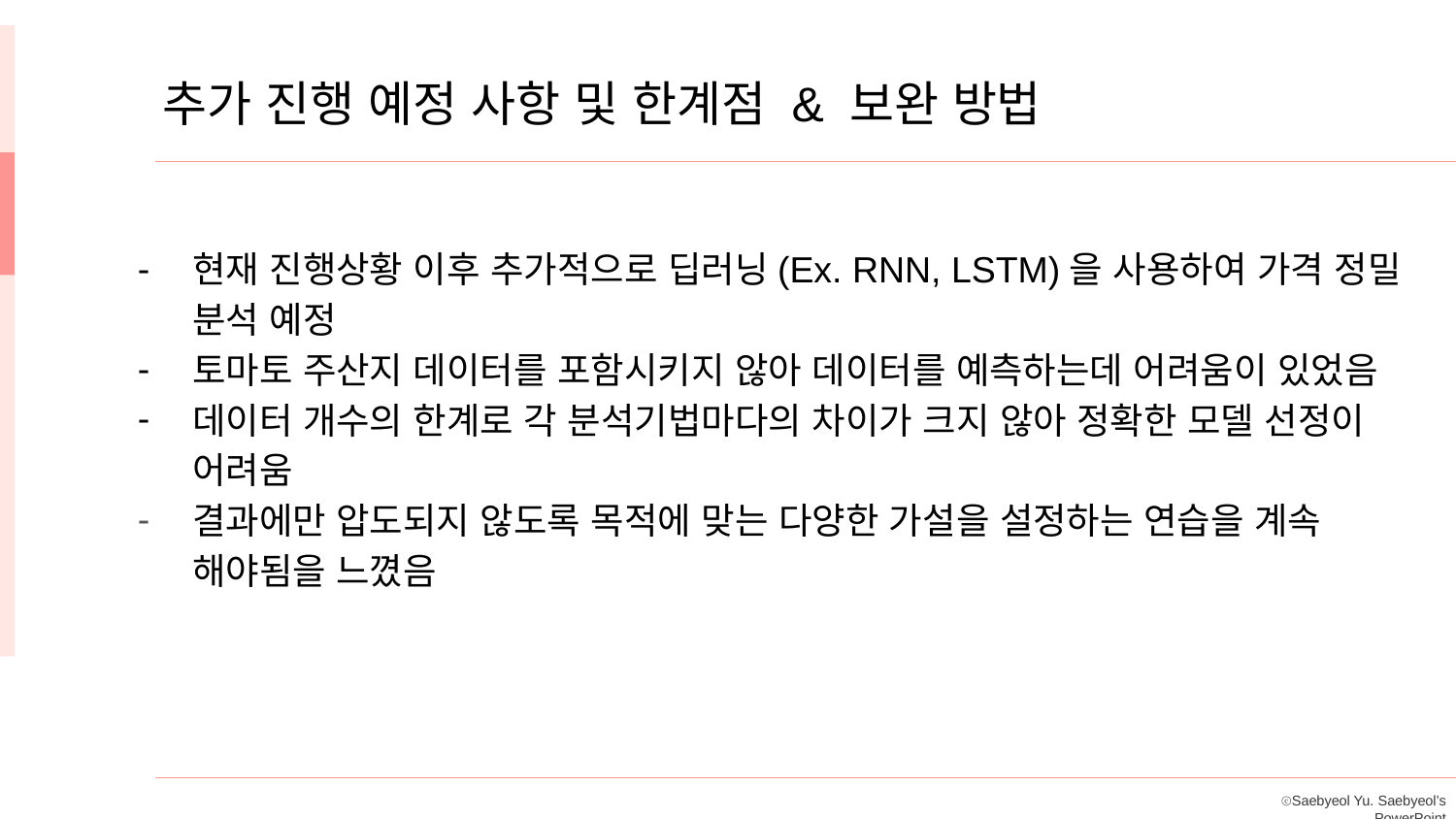

추가 진행 예정 사항 및 한계점 & 보완 방법

현재 진행상황 이후 추가적으로 딥러닝(Ex. RNN, LSTM)을 사용하여 가격 정밀 분석 예정
토마토 주산지 데이터를 포함시키지 않아 데이터를 예측하는데 어려움이 있었음
데이터 개수의 한계로 각 분석기법마다의 차이가 크지 않아 정확한 모델 선정이 어려움
결과에만 압도되지 않도록 목적에 맞는 다양한 가설을 설정하는 연습을 계속 해야됨을 느꼈음